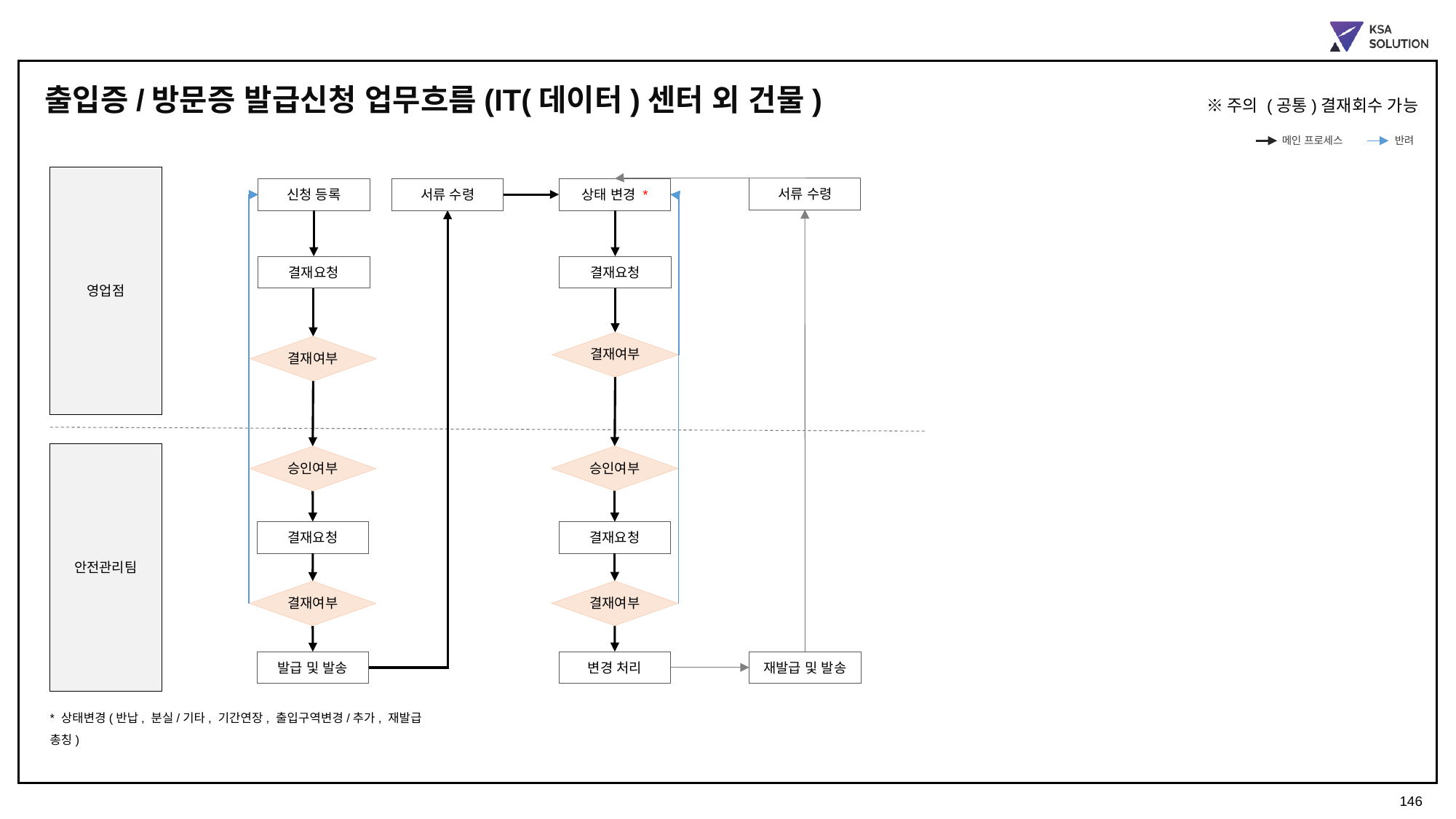

출입증/방문증 발급신청 업무흐름(IT(데이터)센터 외 건물)
※주의 (공통)결재회수 가능
메인 프로세스
반려
영업점
안전관리팀
서류 수령
서류 수령
상태 변경 *
신청 등록
결재요청
결재요청
결재여부
결재여부
승인여부
승인여부
결재요청
결재요청
결재여부
결재여부
변경 처리
재발급 및 발송
발급 및 발송
* 상태변경(반납, 분실/기타, 기간연장, 출입구역변경/추가, 재발급 총칭)